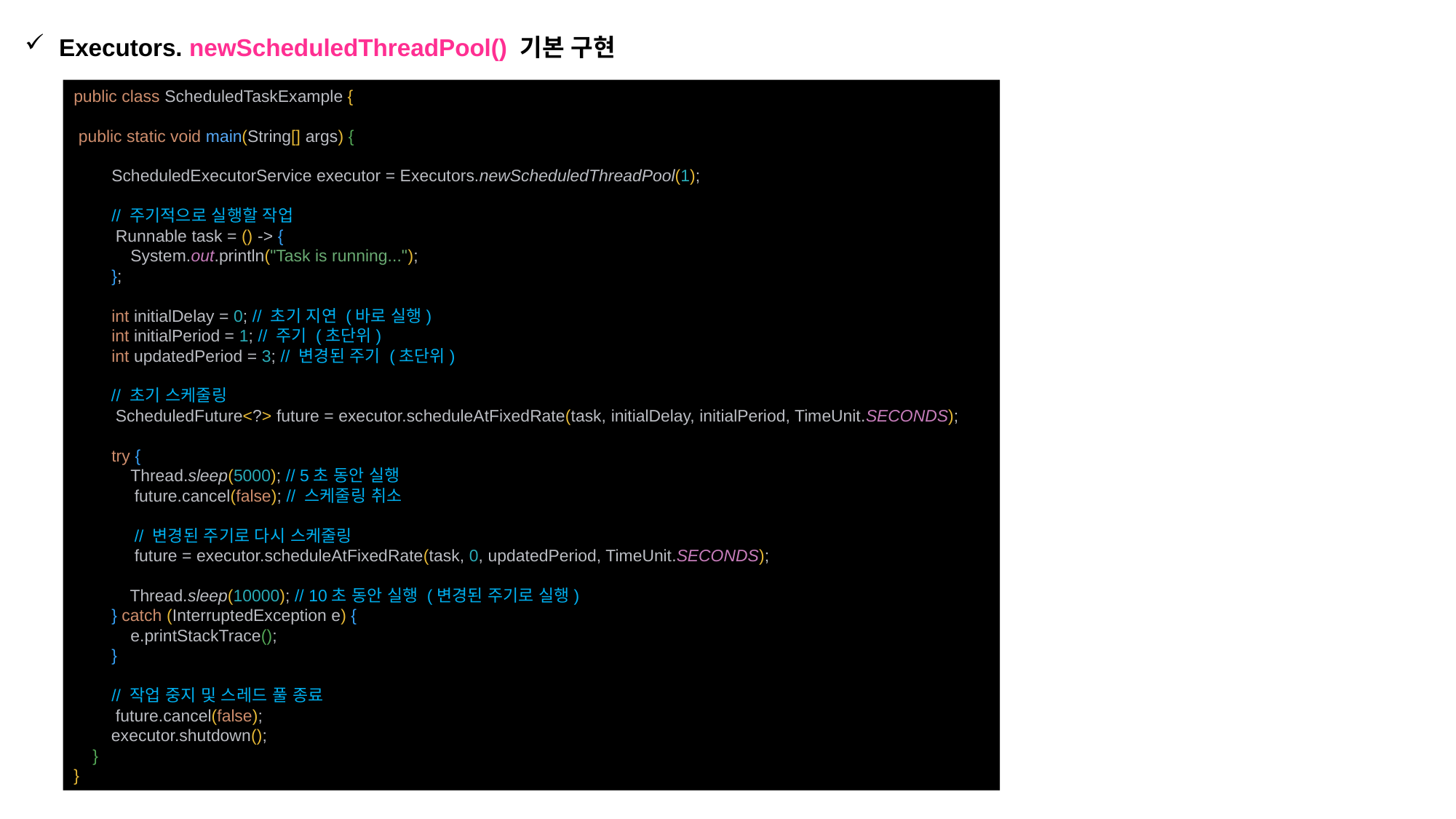

Executors. newScheduledThreadPool() 기본 구현
public class ScheduledTaskExample {
 public static void main(String[] args) {
        ScheduledExecutorService executor = Executors.newScheduledThreadPool(1);
        // 주기적으로 실행할 작업
        Runnable task = () -> {
            System.out.println("Task is running...");
        };
        int initialDelay = 0; // 초기 지연 (바로 실행)
        int initialPeriod = 1; // 주기 (초단위)
        int updatedPeriod = 3; // 변경된 주기 (초단위)
        // 초기 스케줄링
        ScheduledFuture<?> future = executor.scheduleAtFixedRate(task, initialDelay, initialPeriod, TimeUnit.SECONDS);
        try {
            Thread.sleep(5000); // 5초 동안 실행
            future.cancel(false); // 스케줄링 취소
            // 변경된 주기로 다시 스케줄링
            future = executor.scheduleAtFixedRate(task, 0, updatedPeriod, TimeUnit.SECONDS);
            Thread.sleep(10000); // 10초 동안 실행 (변경된 주기로 실행)
        } catch (InterruptedException e) {
            e.printStackTrace();
        }
        // 작업 중지 및 스레드 풀 종료
        future.cancel(false);
        executor.shutdown();
    }
}